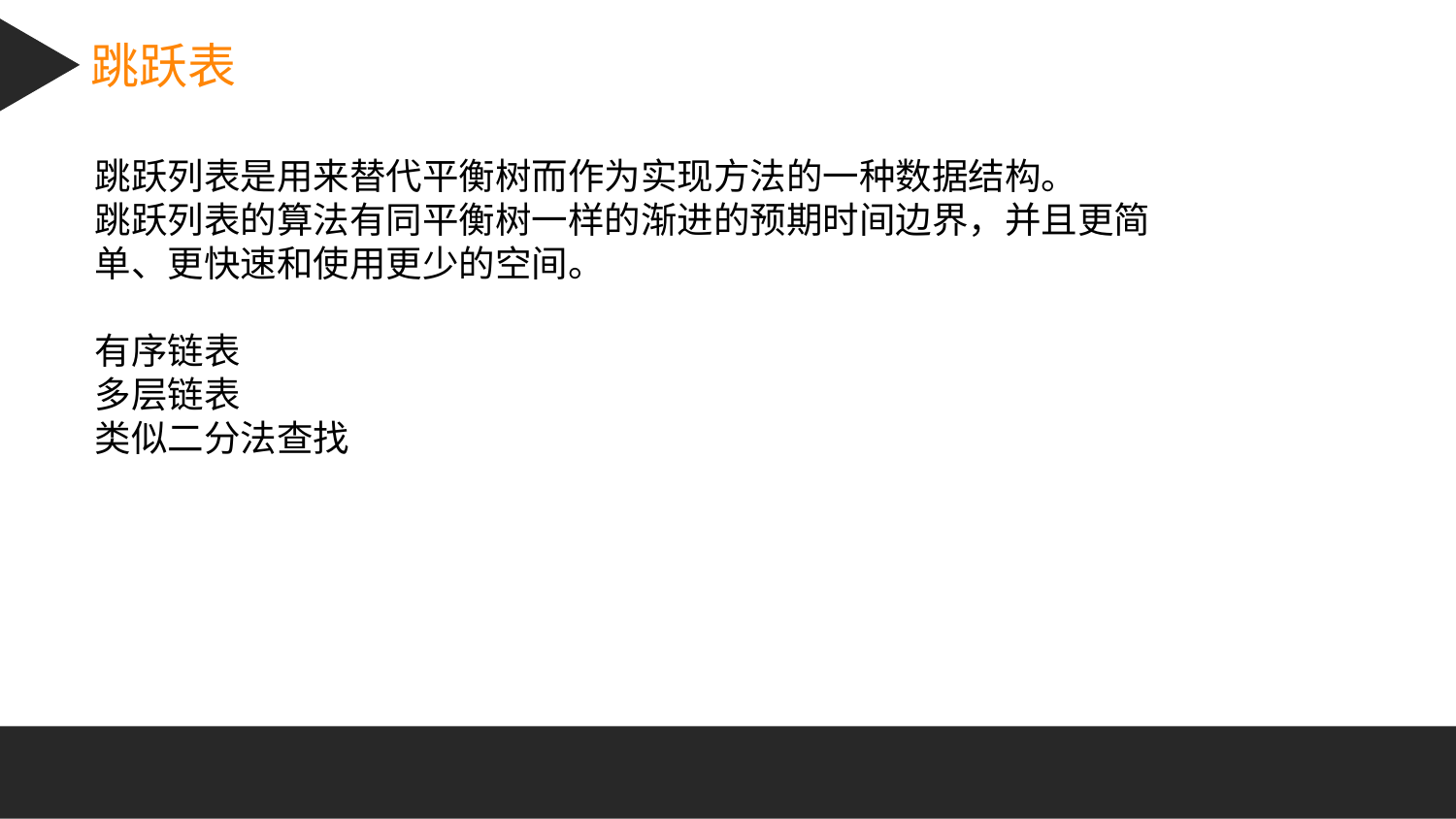

跳跃表
跳跃列表是用来替代平衡树而作为实现方法的一种数据结构。
跳跃列表的算法有同平衡树一样的渐进的预期时间边界，并且更简单、更快速和使用更少的空间。

有序链表
多层链表
类似二分法查找